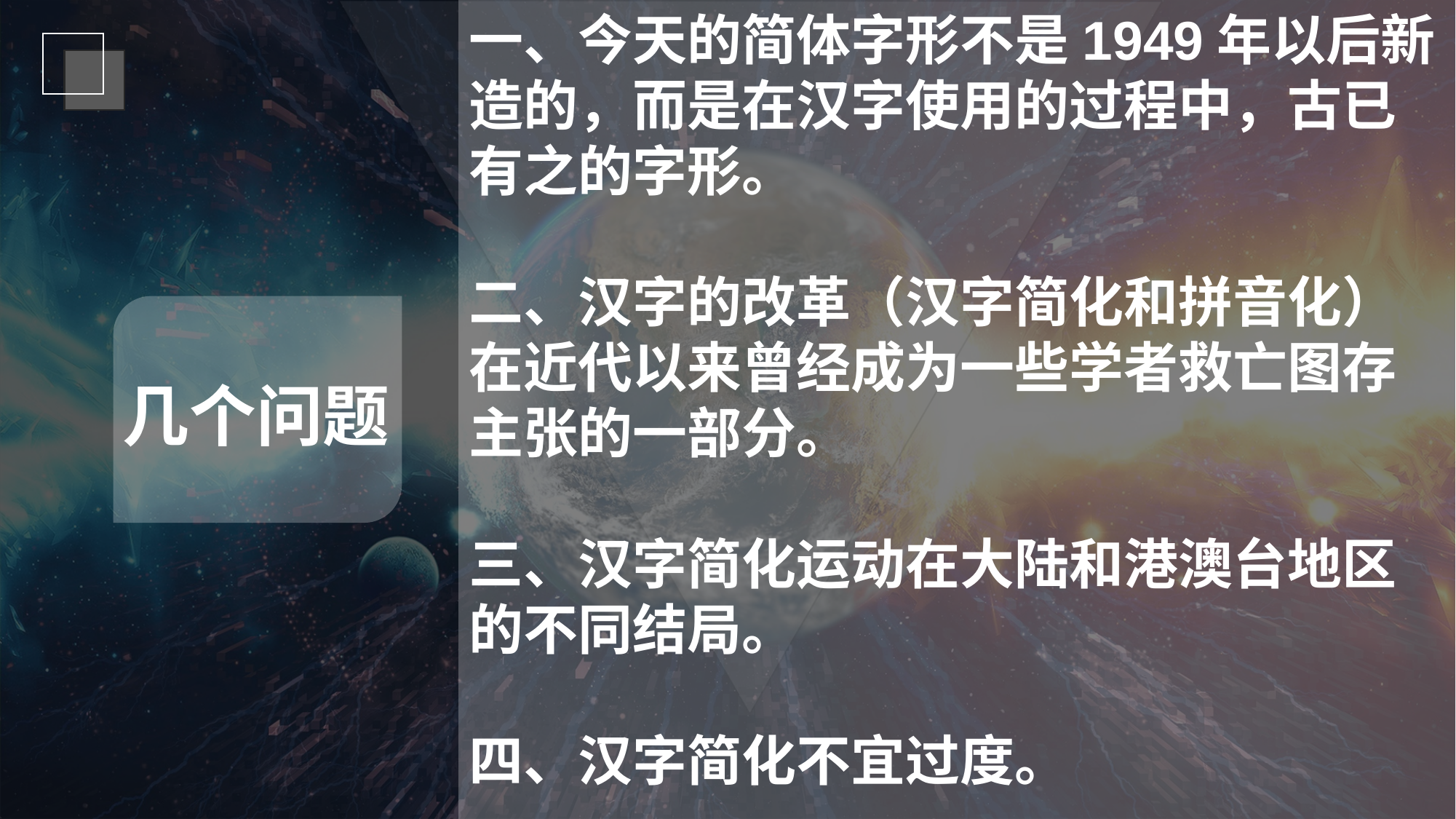

一、今天的简体字形不是1949年以后新造的，而是在汉字使用的过程中，古已有之的字形。

二、汉字的改革（汉字简化和拼音化）在近代以来曾经成为一些学者救亡图存主张的一部分。

三、汉字简化运动在大陆和港澳台地区的不同结局。

四、汉字简化不宜过度。

几个问题